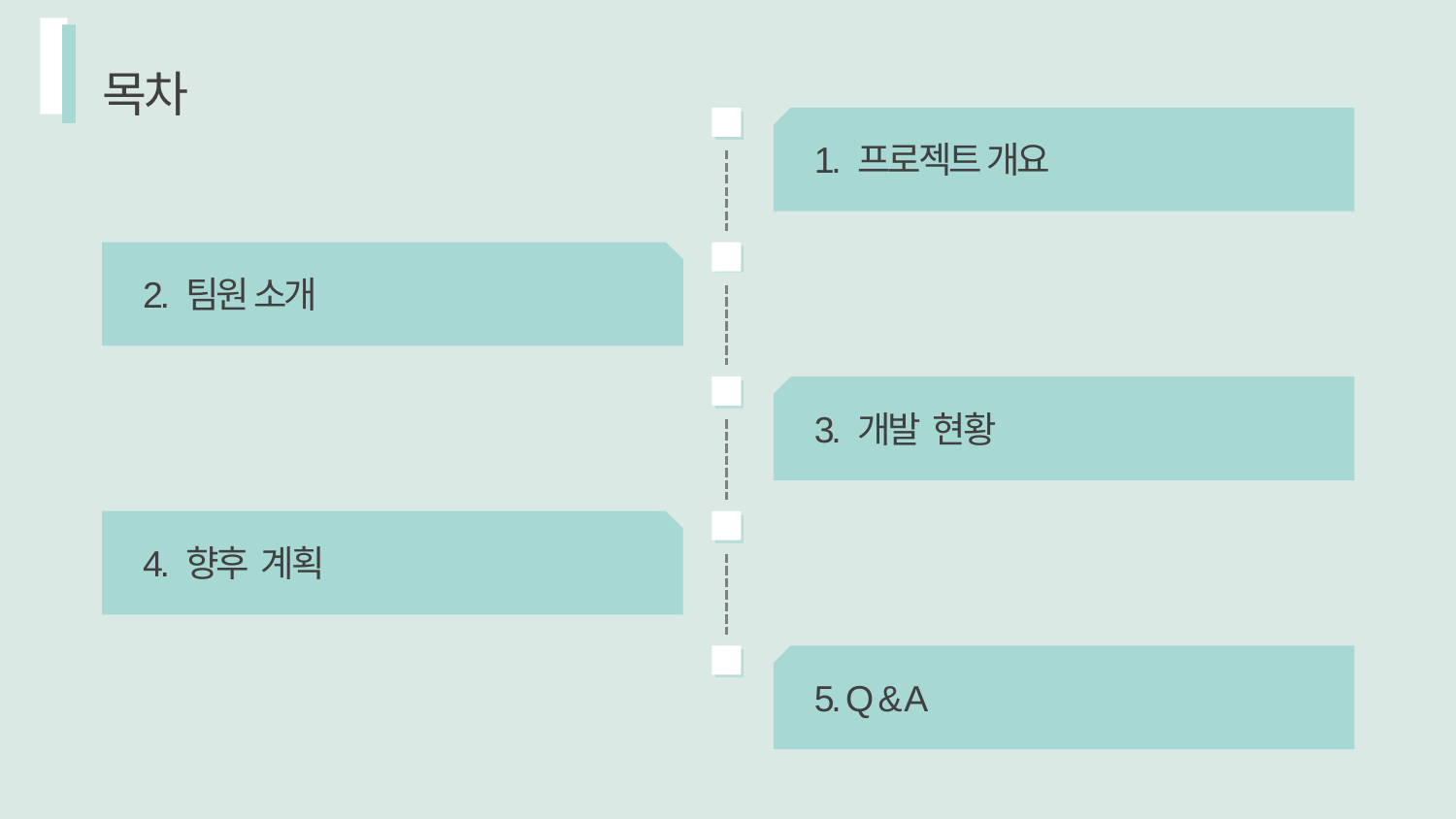

목차

1. 프로젝트 개요

2. 팀원 소개

3. 개발  현황

4. 향후  계획

5. Q & A